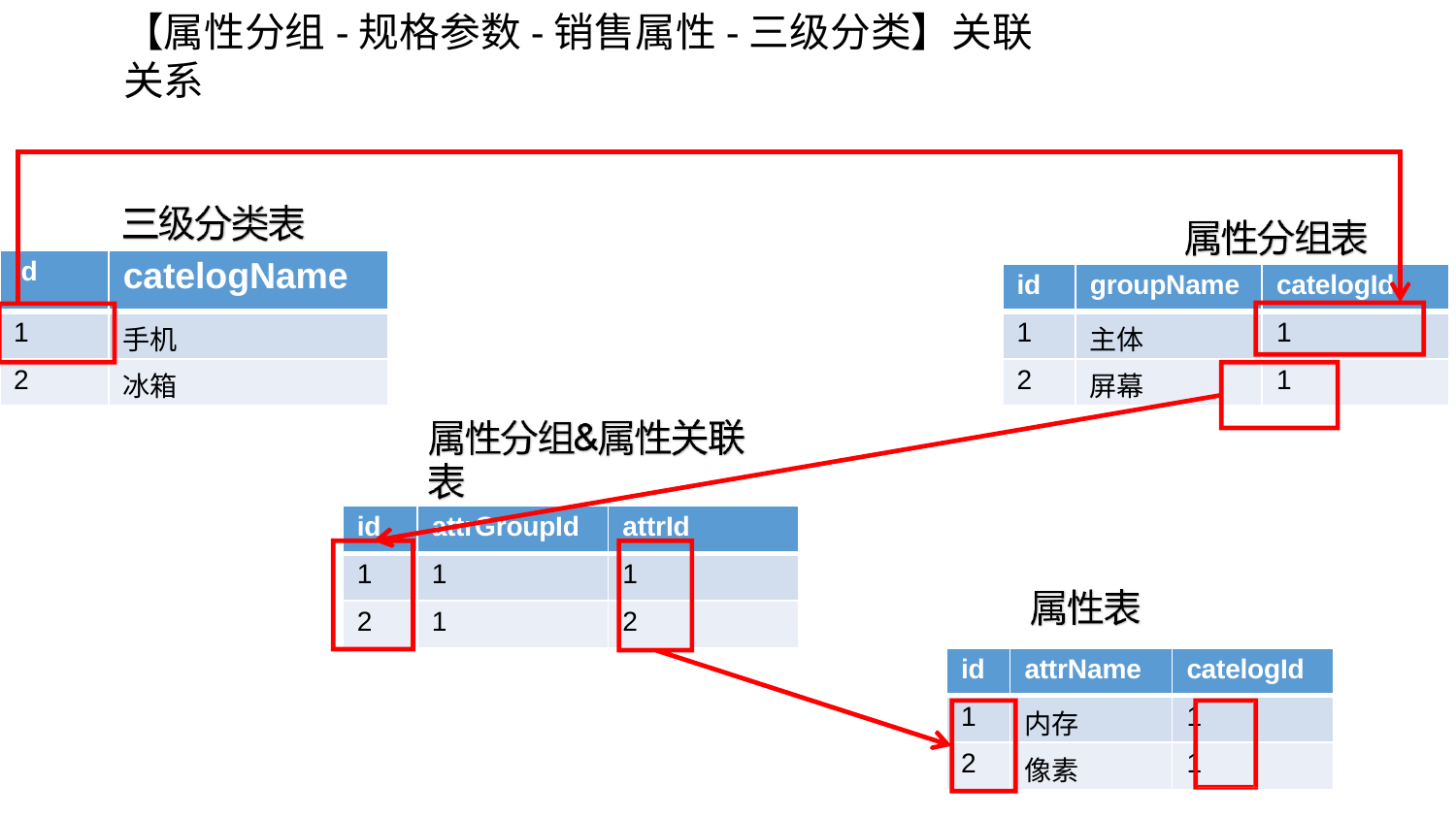

# 【属性分组-规格参数-销售属性-三级分类】关联关系

| id | catelogName |
| --- | --- |
| 1 | 手机 |
| 2 | 冰箱 |
| id | groupName | catelogId |
| --- | --- | --- |
| 1 | 主体 | 1 |
| 2 | 屏幕 | 1 |
| id | attrGroupId | attrId |
| --- | --- | --- |
| 1 | 1 | 1 |
| 2 | 1 | 2 |

| id | attrName | catelogId |
| --- | --- | --- |
| 1 | 内存 | 1 |
| 2 | 像素 | 1 |